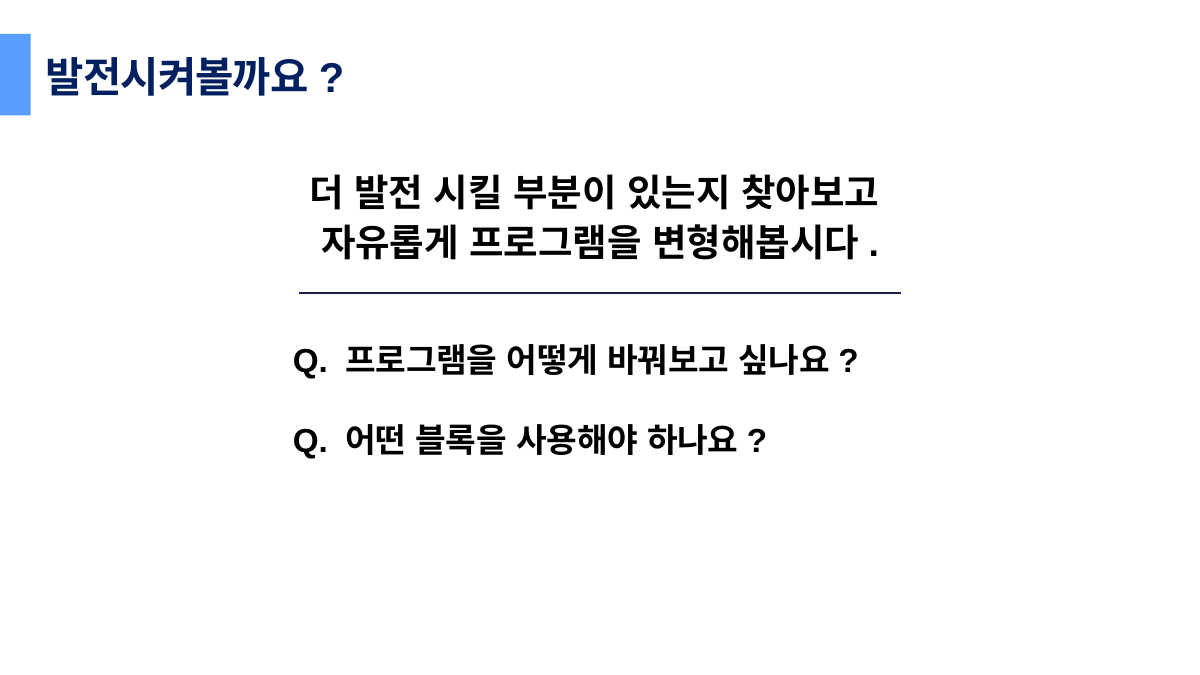

발전시켜볼까요?
더 발전 시킬 부분이 있는지 찾아보고
자유롭게 프로그램을 변형해봅시다.
Q. 프로그램을 어떻게 바꿔보고 싶나요?

Q. 어떤 블록을 사용해야 하나요?